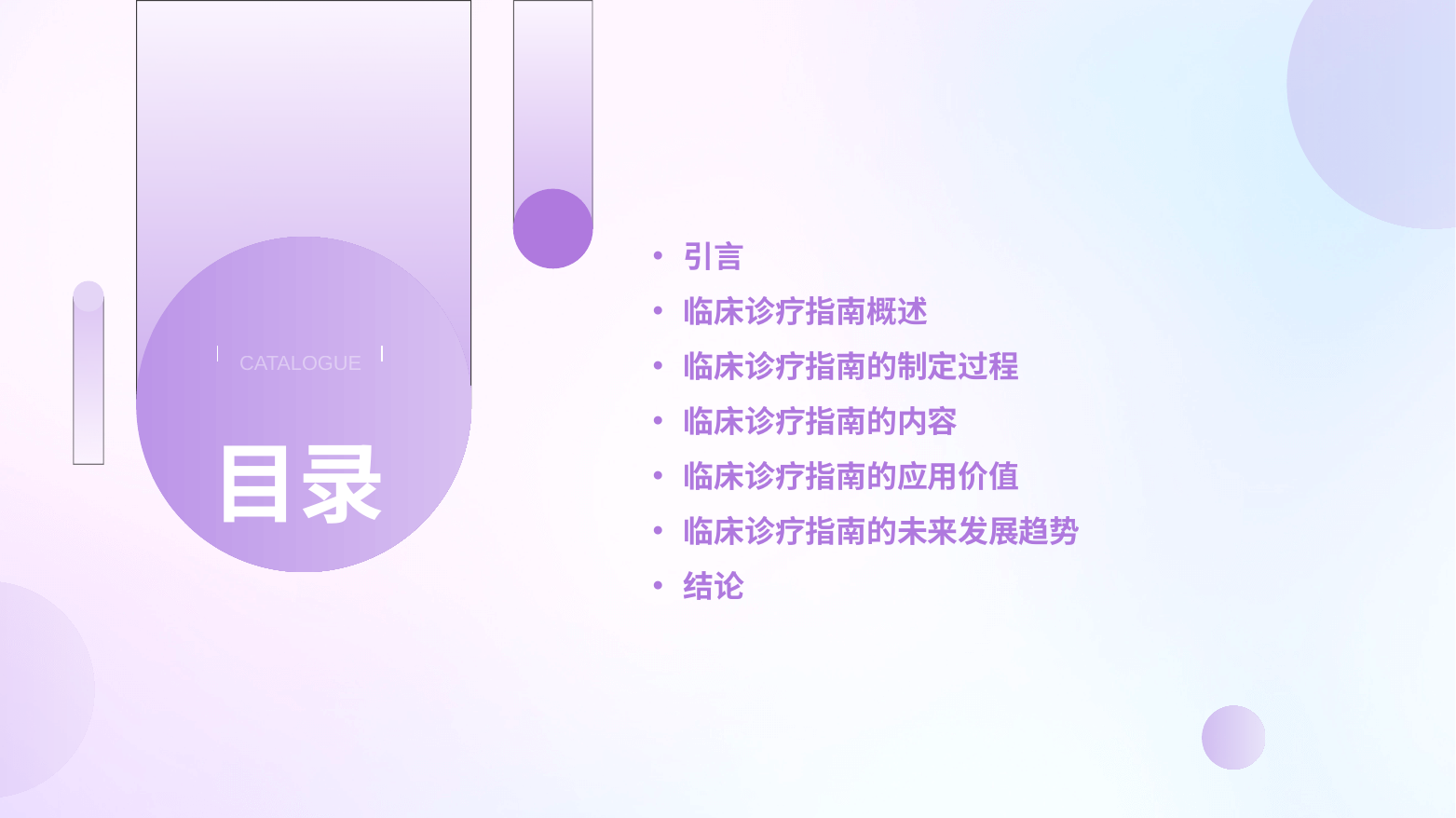

引言
临床诊疗指南概述
临床诊疗指南的制定过程
临床诊疗指南的内容
临床诊疗指南的应用价值
临床诊疗指南的未来发展趋势
结论

CATALOGUE
目录